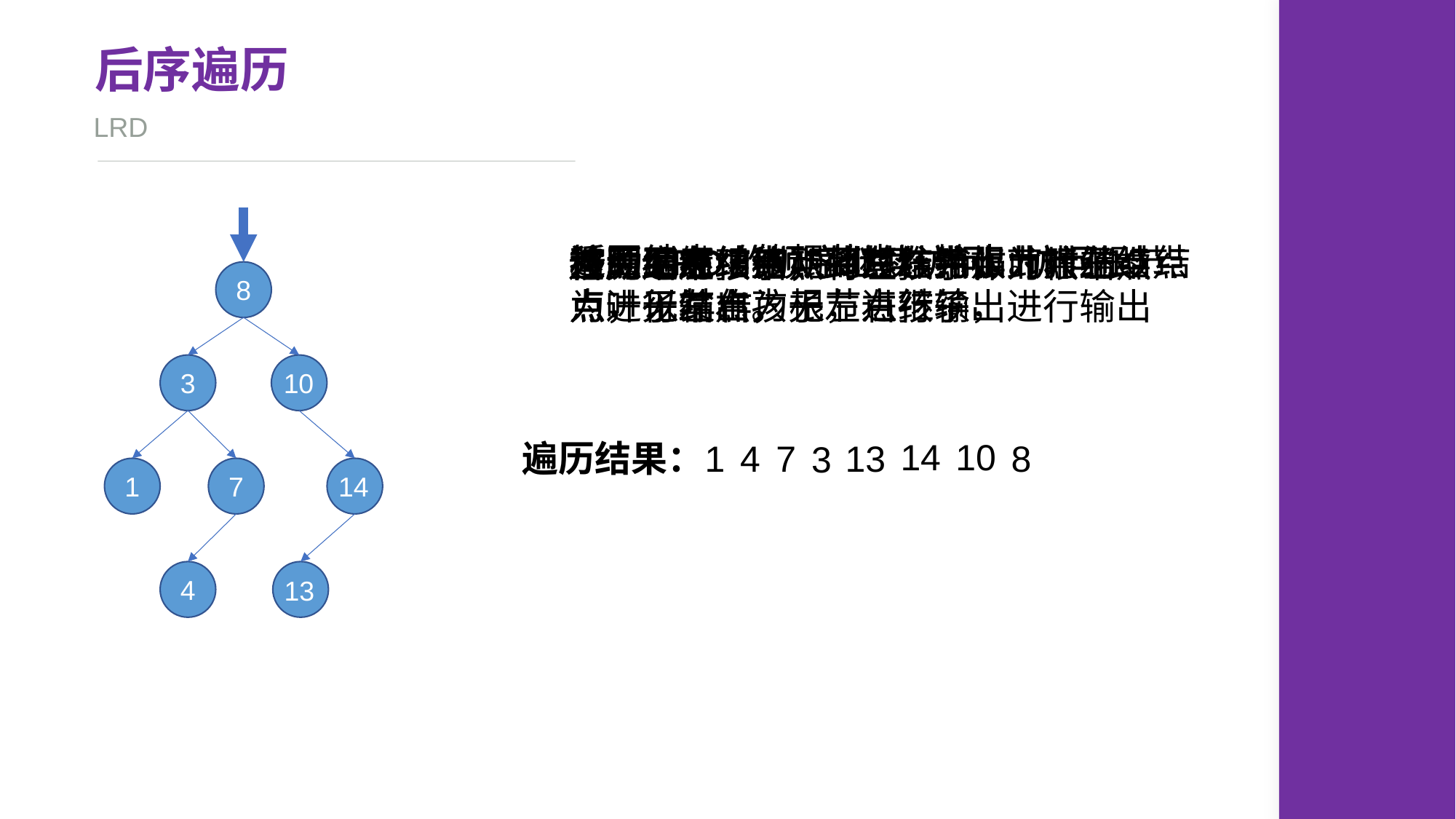

后序遍历
LRD
返回结点7的根节点，输出。
按照LRD的顺序继续访问，访问10结点，以其作为根节点继续
按照LRD的顺序继续访问，访问根节点进行输出。
按顺序继续移动到左结点，此时左结点为叶子结点，无左右孩子，进行输出
移动到左结点，此时左结点为叶子结点，无左右孩子，进行输出
移动至右结点，将其作为根节点继续
遍历结束
首先遍历根结点
移动到左孩子，将左孩子作为根结点
8
3

10
1
7

14

13
4
10
14
8
13
4
7
遍历结果：
1
3